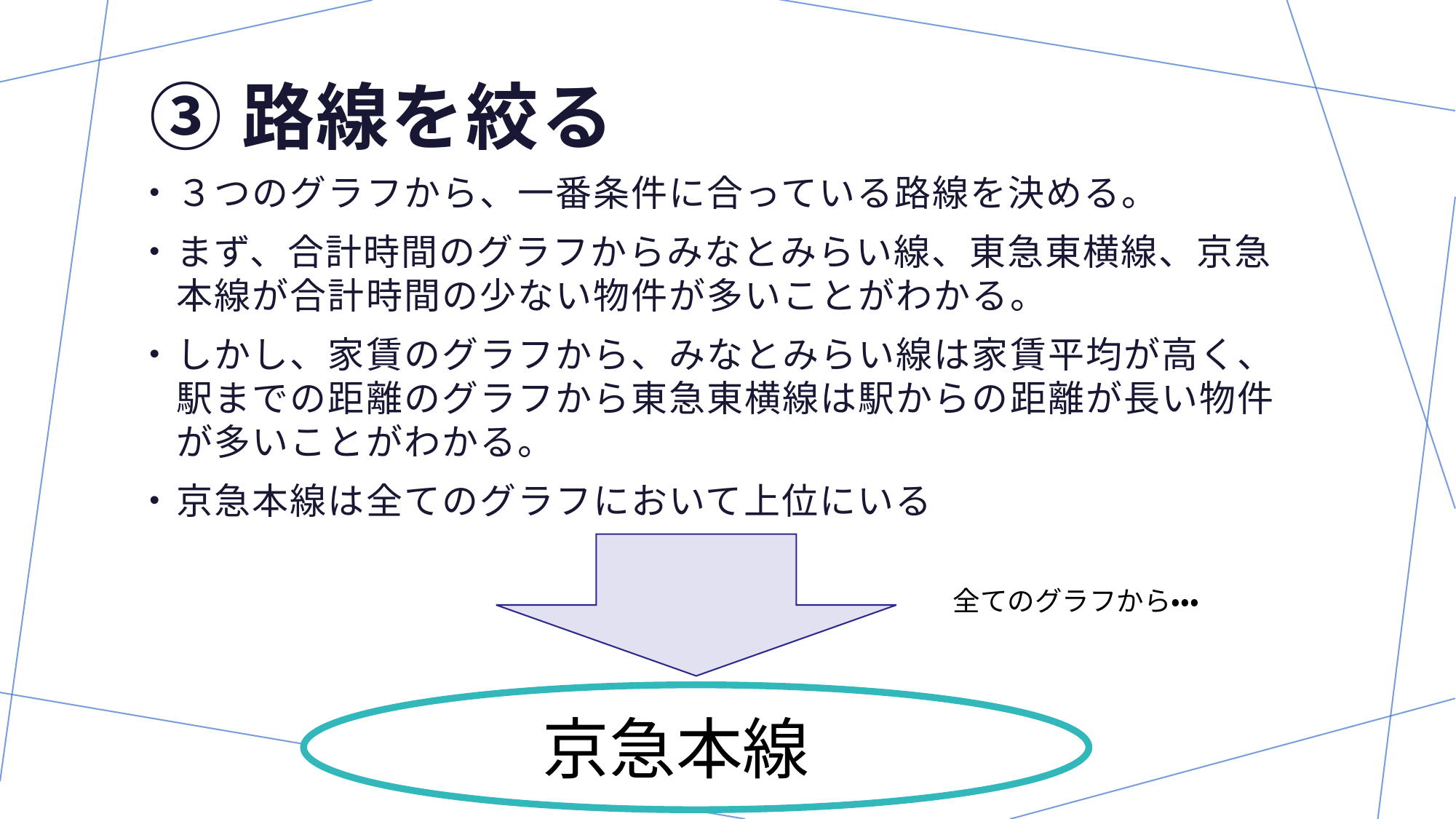

# ③路線を絞る
３つのグラフから、一番条件に合っている路線を決める。
まず、合計時間のグラフからみなとみらい線、東急東横線、京急本線が合計時間の少ない物件が多いことがわかる。
しかし、家賃のグラフから、みなとみらい線は家賃平均が高く、駅までの距離のグラフから東急東横線は駅からの距離が長い物件が多いことがわかる。
京急本線は全てのグラフにおいて上位にいる

全てのグラフから・・・

京急本線